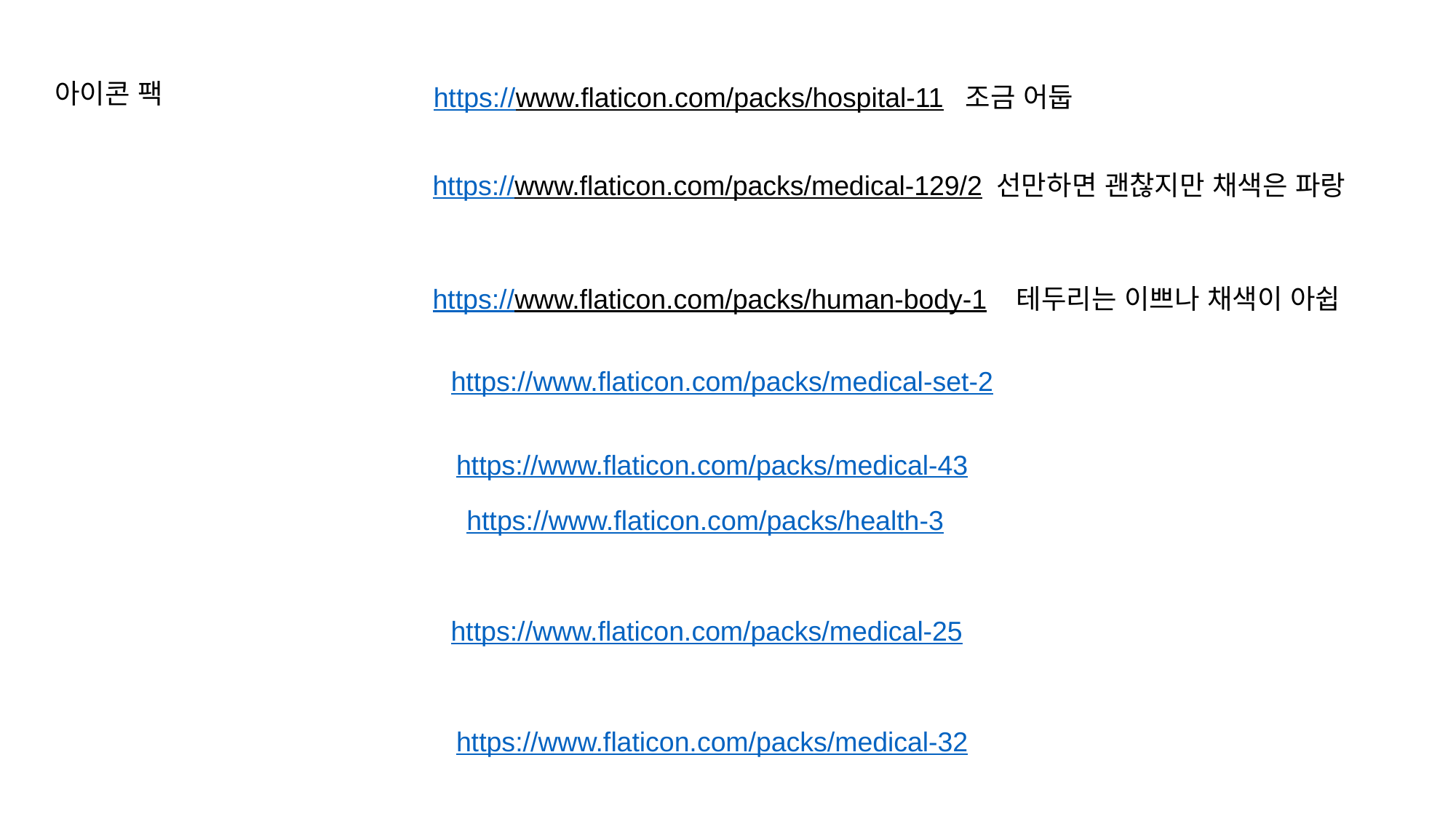

아이콘 팩
https://www.flaticon.com/packs/hospital-11  조금 어둡
https://www.flaticon.com/packs/medical-129/2 선만하면 괜찮지만 채색은 파랑
https://www.flaticon.com/packs/human-body-1   테두리는 이쁘나 채색이 아쉽
https://www.flaticon.com/packs/medical-set-2
https://www.flaticon.com/packs/medical-43
https://www.flaticon.com/packs/health-3
https://www.flaticon.com/packs/medical-25
https://www.flaticon.com/packs/medical-32